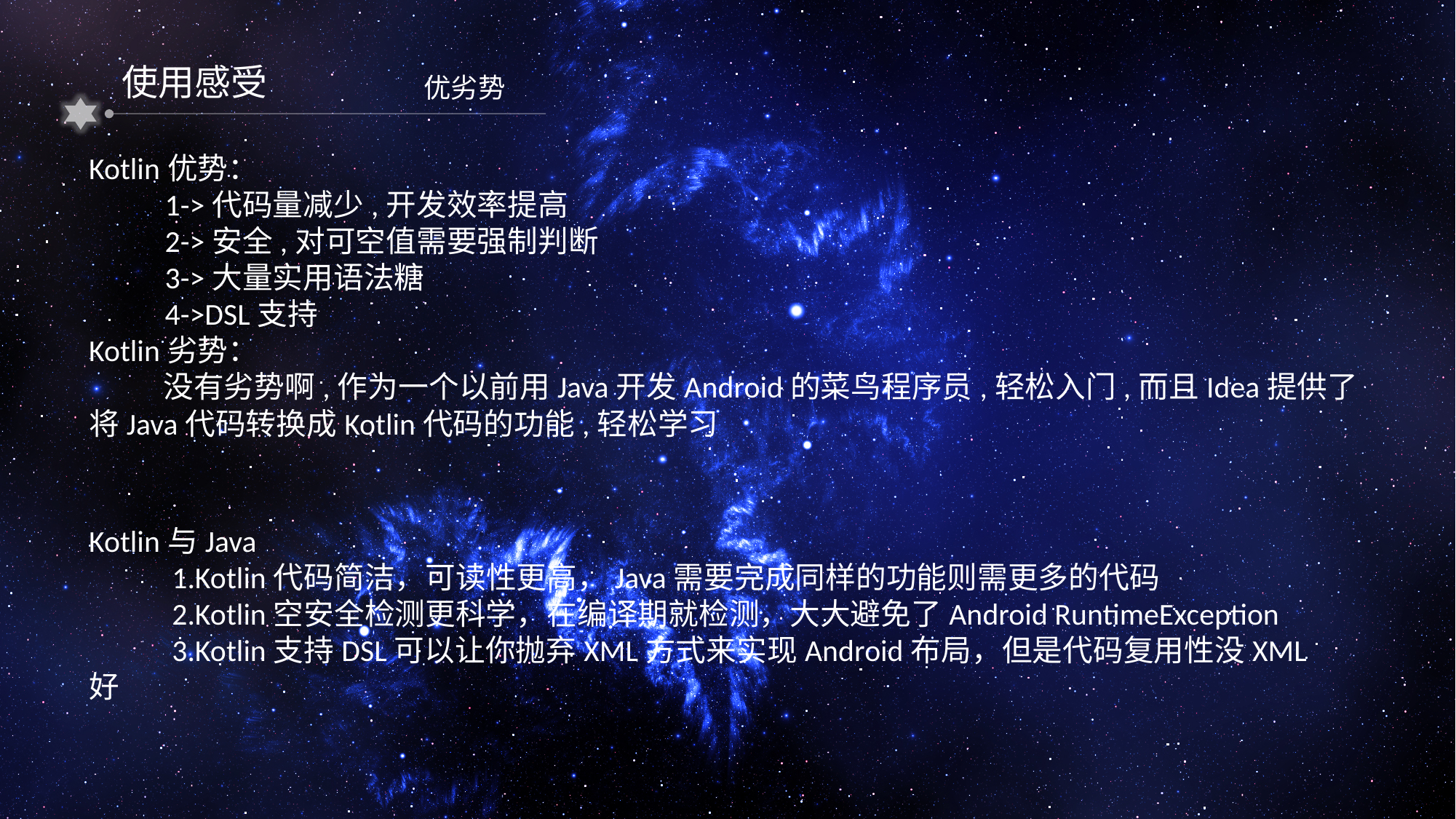

使用感受
优劣势

Kotlin优势：
           1->代码量减少,开发效率提高
           2->安全,对可空值需要强制判断
           3->大量实用语法糖
           4->DSL支持
Kotlin劣势：
          没有劣势啊,作为一个以前用Java开发Android的菜鸟程序员,轻松入门,而且Idea提供了将Java代码转换成Kotlin代码的功能,轻松学习

Kotlin与Java
            1.Kotlin代码简洁，可读性更高，Java需要完成同样的功能则需更多的代码
            2.Kotlin空安全检测更科学，在编译期就检测，大大避免了Android RuntimeException
            3.Kotlin支持DSL可以让你抛弃XML方式来实现Android布局，但是代码复用性没XML好